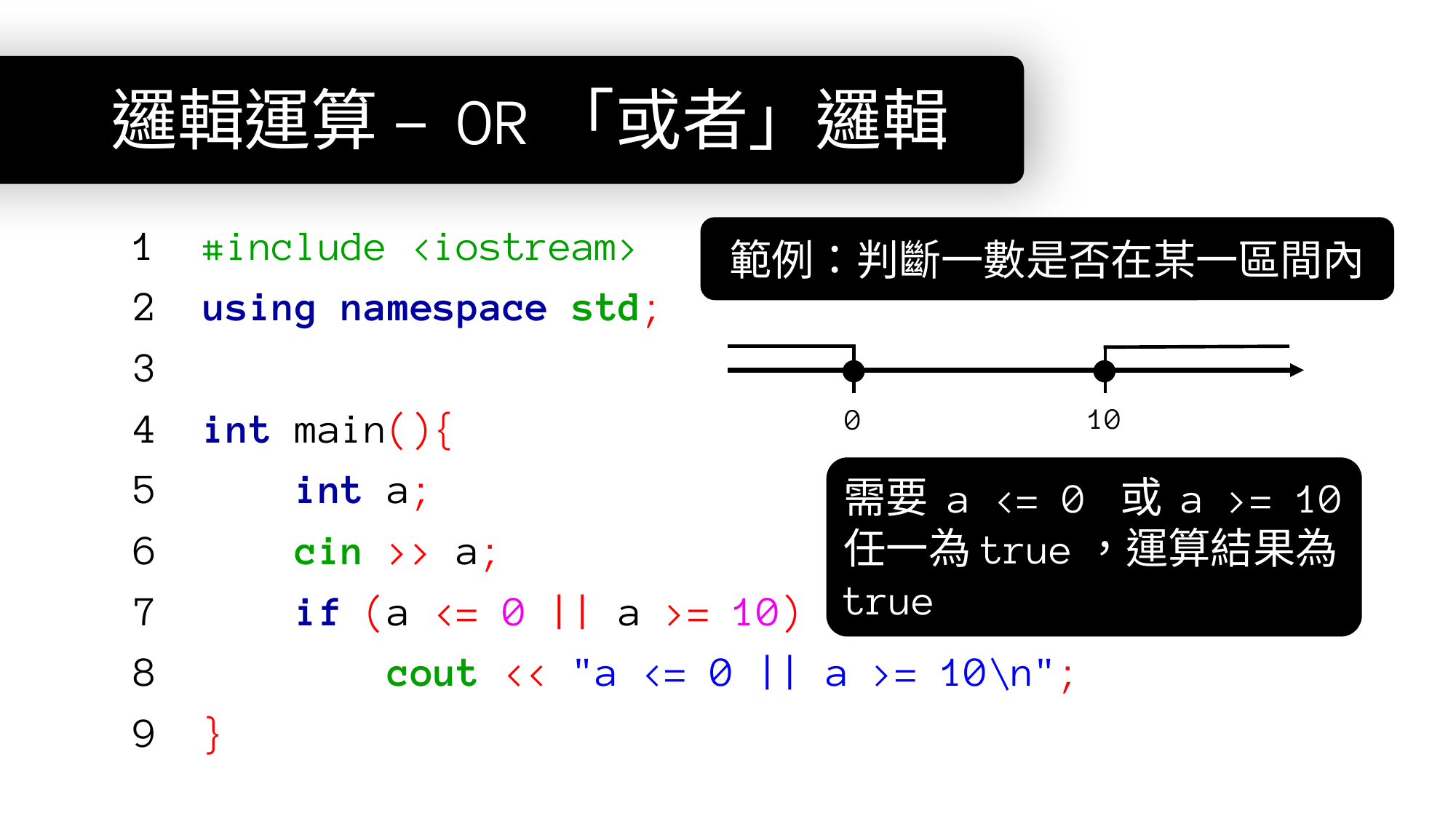

# 邏輯運算 – OR「或者」邏輯

範例：判斷一數是否在某一區間內
 1  #include <iostream>
 2  using namespace std;
 3
 4  int main(){
 5      int a;
 6      cin >> a;
 7      if (a <= 0 || a >= 10)
 8          cout << "a <= 0 || a >= 10\n";
 9  }

10
0
需要 a <= 0 或 a >= 10 任一為true，運算結果為true